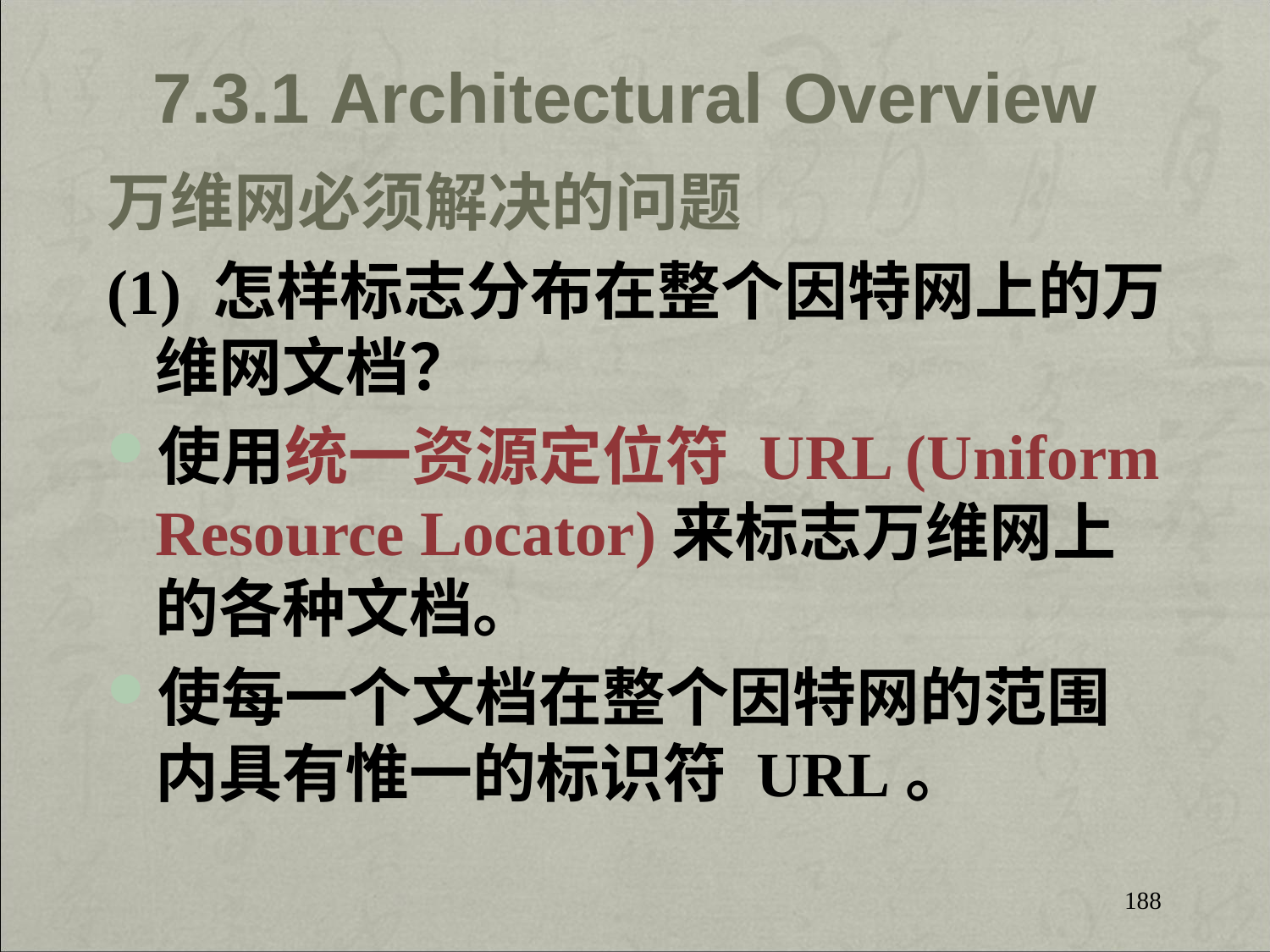

7.3.1 Architectural Overview
万维网必须解决的问题
(1) 怎样标志分布在整个因特网上的万维网文档？
使用统一资源定位符 URL (Uniform Resource Locator)来标志万维网上的各种文档。
使每一个文档在整个因特网的范围内具有惟一的标识符 URL。
188